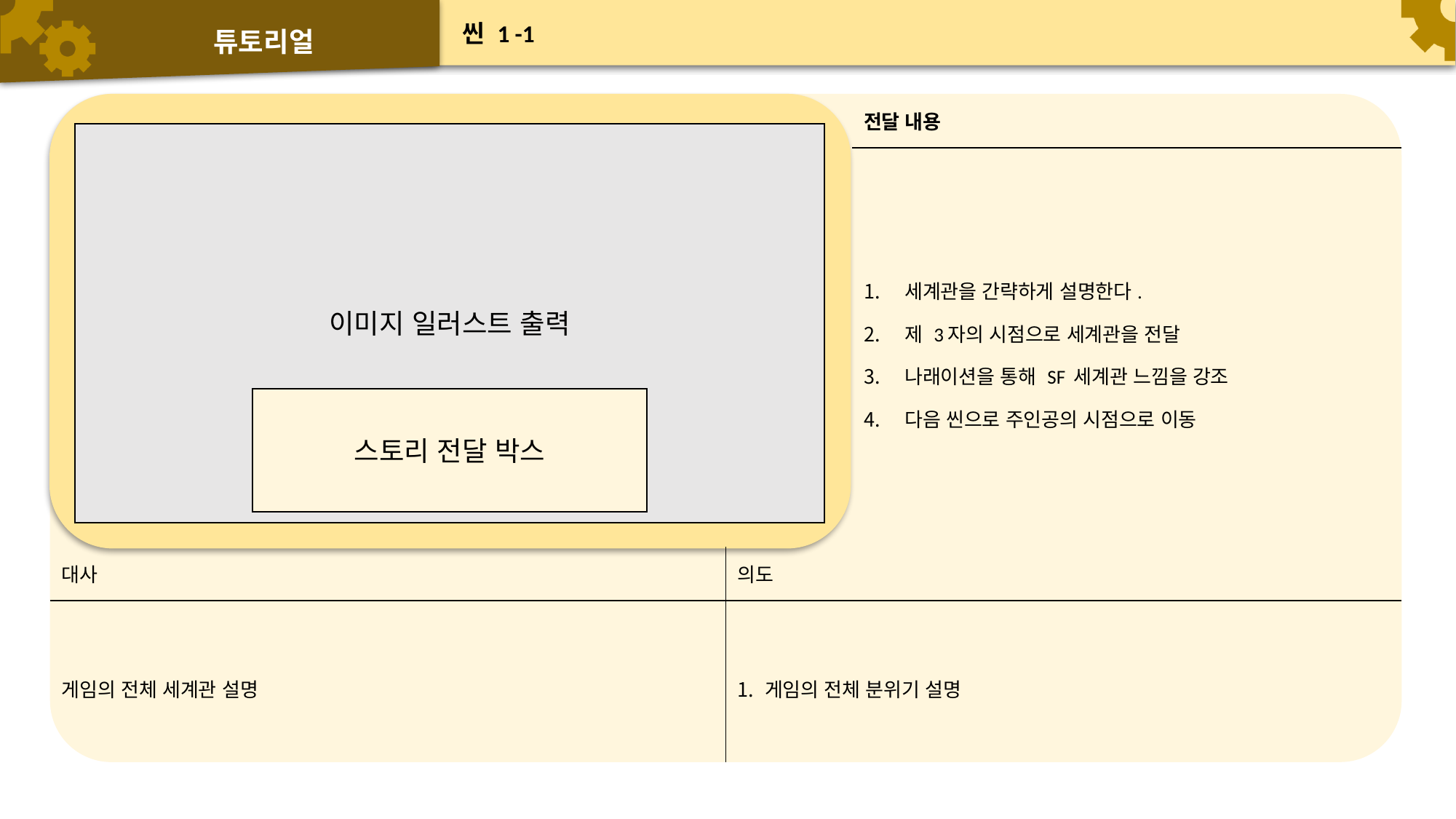

# 튜토리얼
씬 1 -1
|  |  | 전달 내용 |
| --- | --- | --- |
|  |  | 세계관을 간략하게 설명한다. 제 3자의 시점으로 세계관을 전달 나래이션을 통해 SF 세계관 느낌을 강조 다음 씬으로 주인공의 시점으로 이동 |
| 대사 | 의도 |  |
| 게임의 전체 세계관 설명 | 게임의 전체 분위기 설명 |  |
이미지 일러스트 출력
스토리 전달 박스